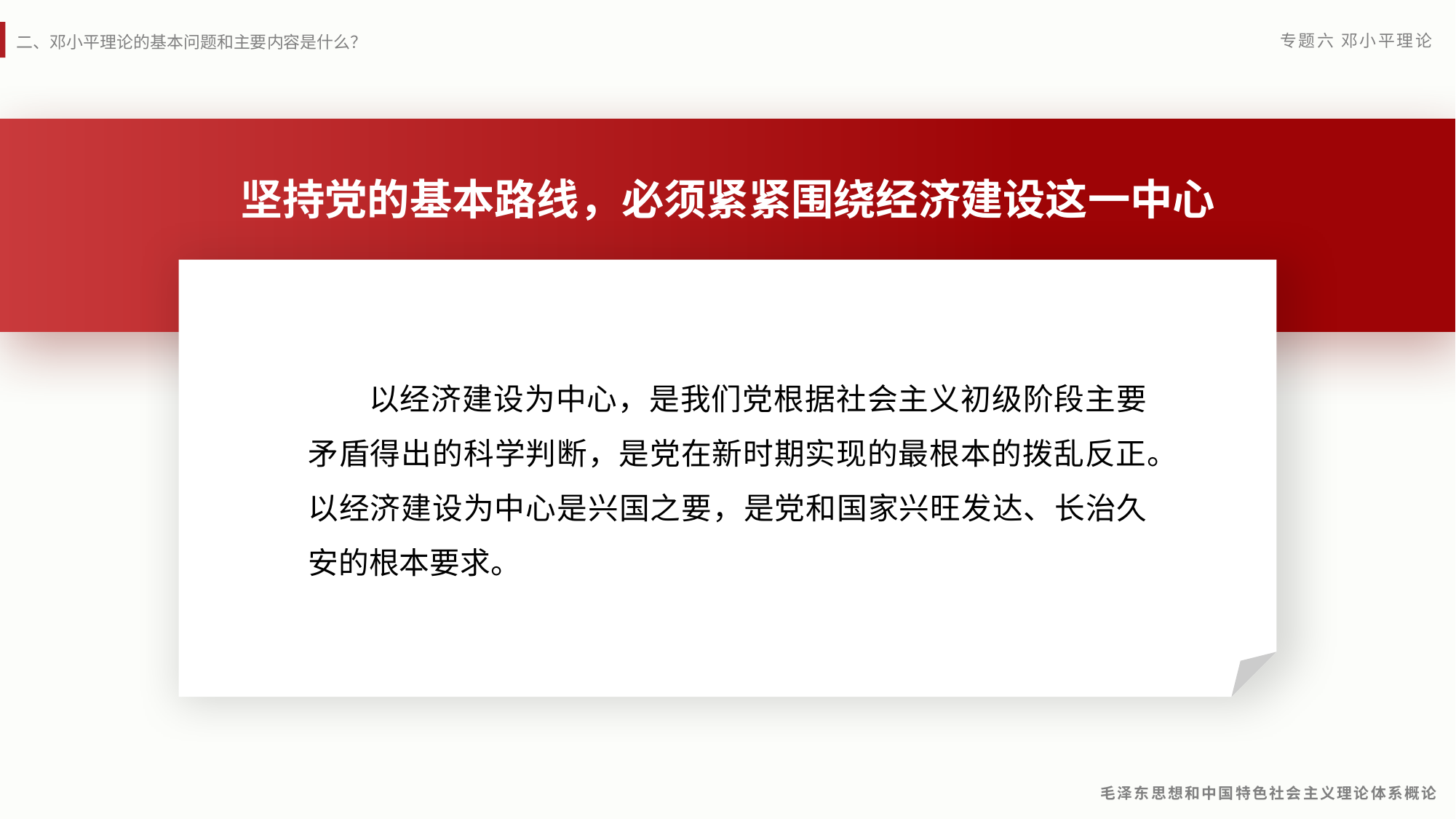

坚持党的基本路线，必须紧紧围绕经济建设这一中心

       以经济建设为中心，是我们党根据社会主义初级阶段主要矛盾得出的科学判断，是党在新时期实现的最根本的拨乱反正。以经济建设为中心是兴国之要，是党和国家兴旺发达、长治久安的根本要求。